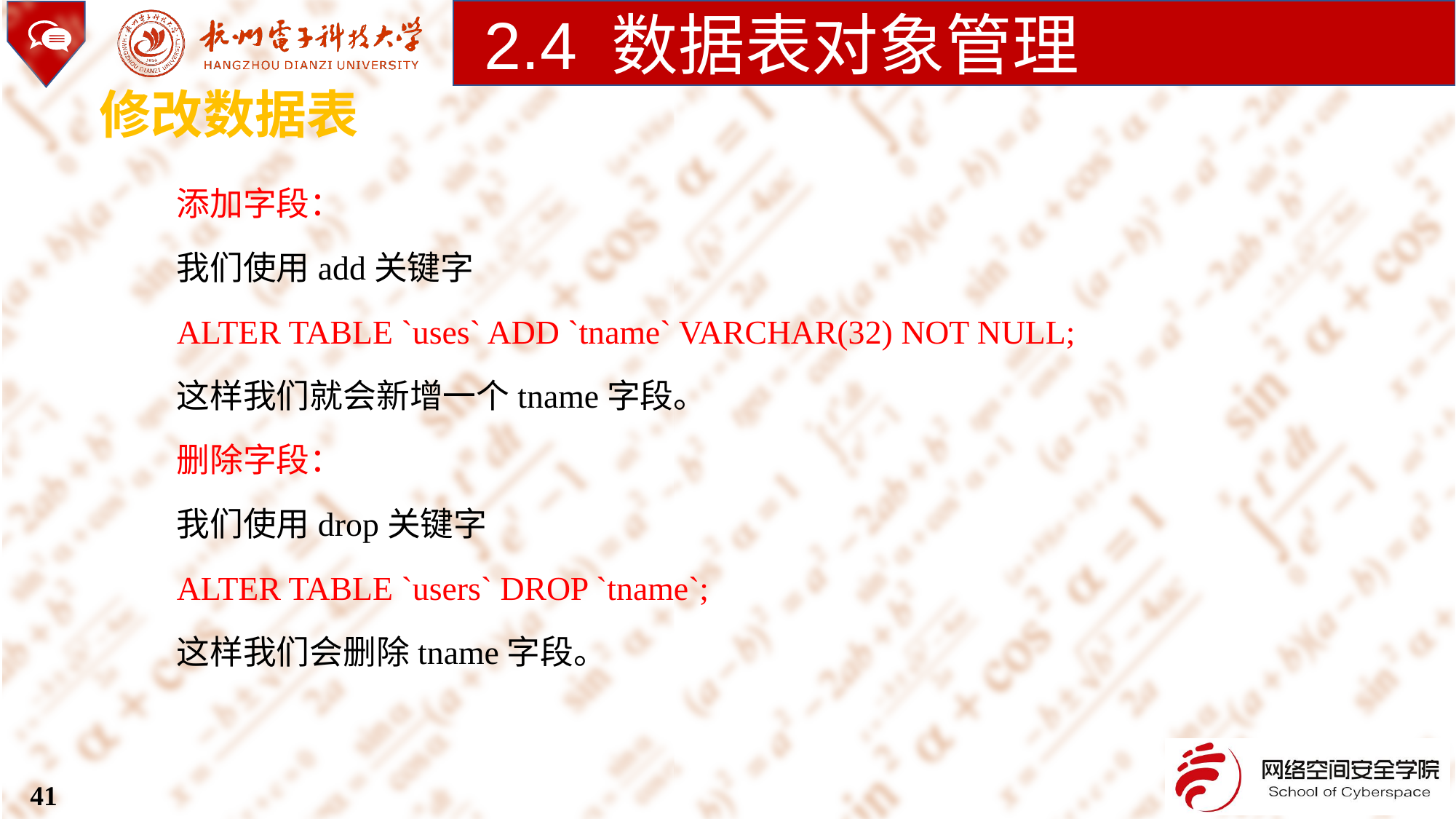

2.4 数据表对象管理
修改数据表
添加字段：
我们使用add关键字
ALTER TABLE `uses` ADD `tname` VARCHAR(32) NOT NULL;
这样我们就会新增一个tname字段。
删除字段：
我们使用drop关键字
ALTER TABLE `users` DROP `tname`;
这样我们会删除tname字段。
41